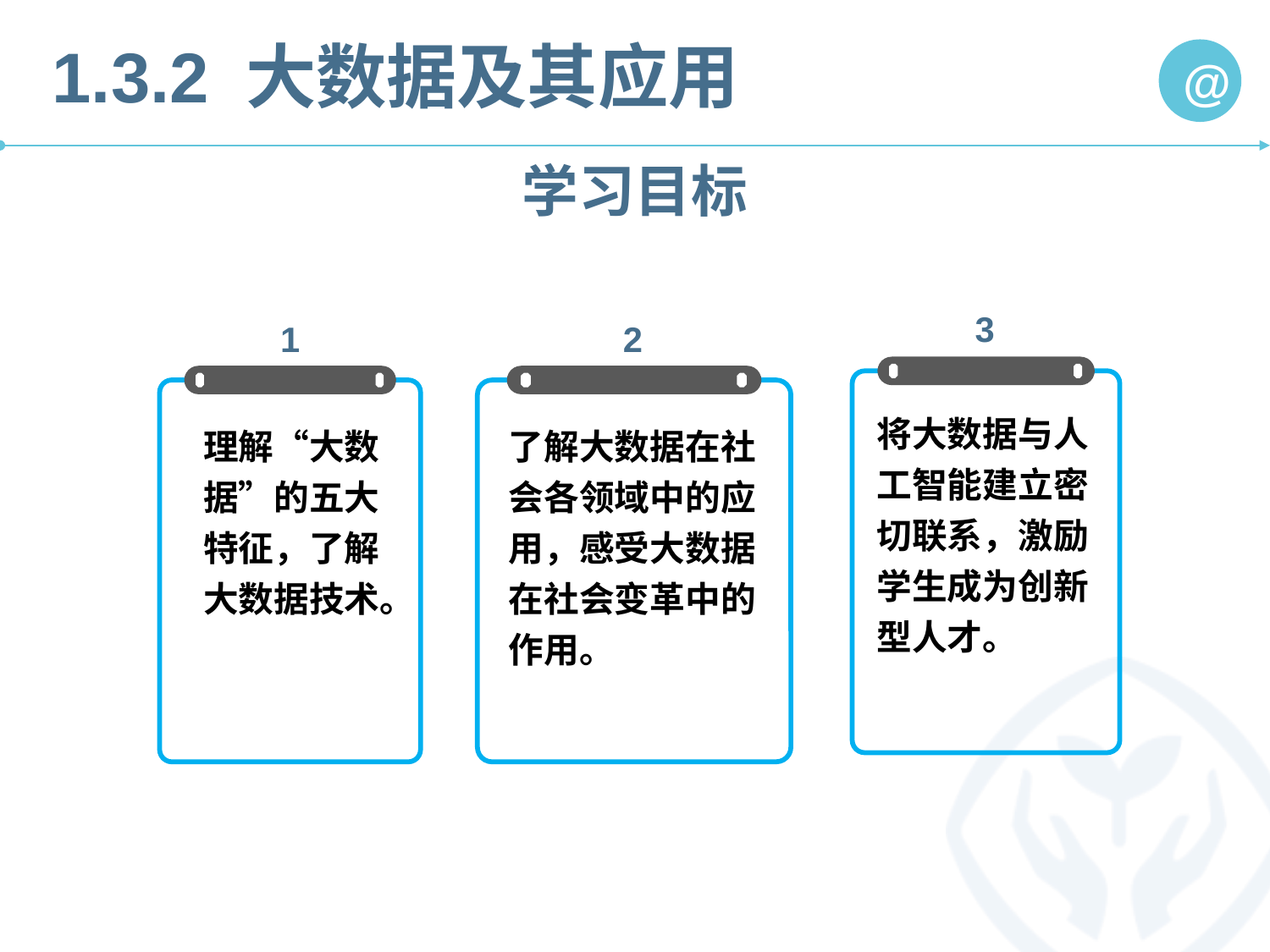

学习目标
3
1
2

将大数据与人工智能建立密切联系，激励学生成为创新型人才。

了解大数据在社会各领域中的应用，感受大数据在社会变革中的作用。

理解“大数据”的五大特征，了解大数据技术。